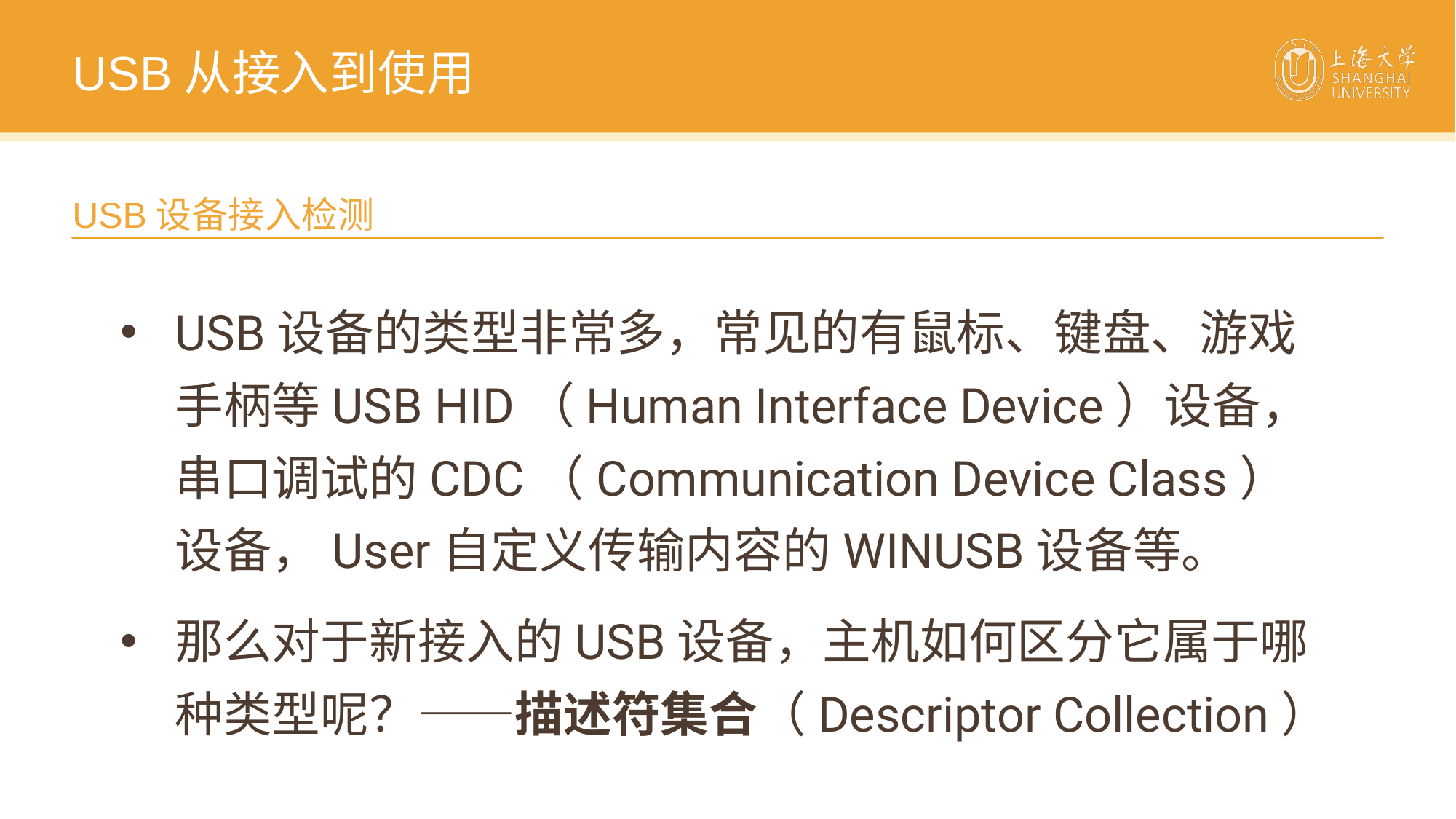

USB从接入到使用
USB设备接入检测
USB设备的类型非常多，常见的有鼠标、键盘、游戏手柄等USB HID（Human Interface Device）设备，串口调试的CDC（Communication Device Class）设备，User自定义传输内容的WINUSB设备等。
那么对于新接入的USB设备，主机如何区分它属于哪种类型呢？——描述符集合（Descriptor Collection）